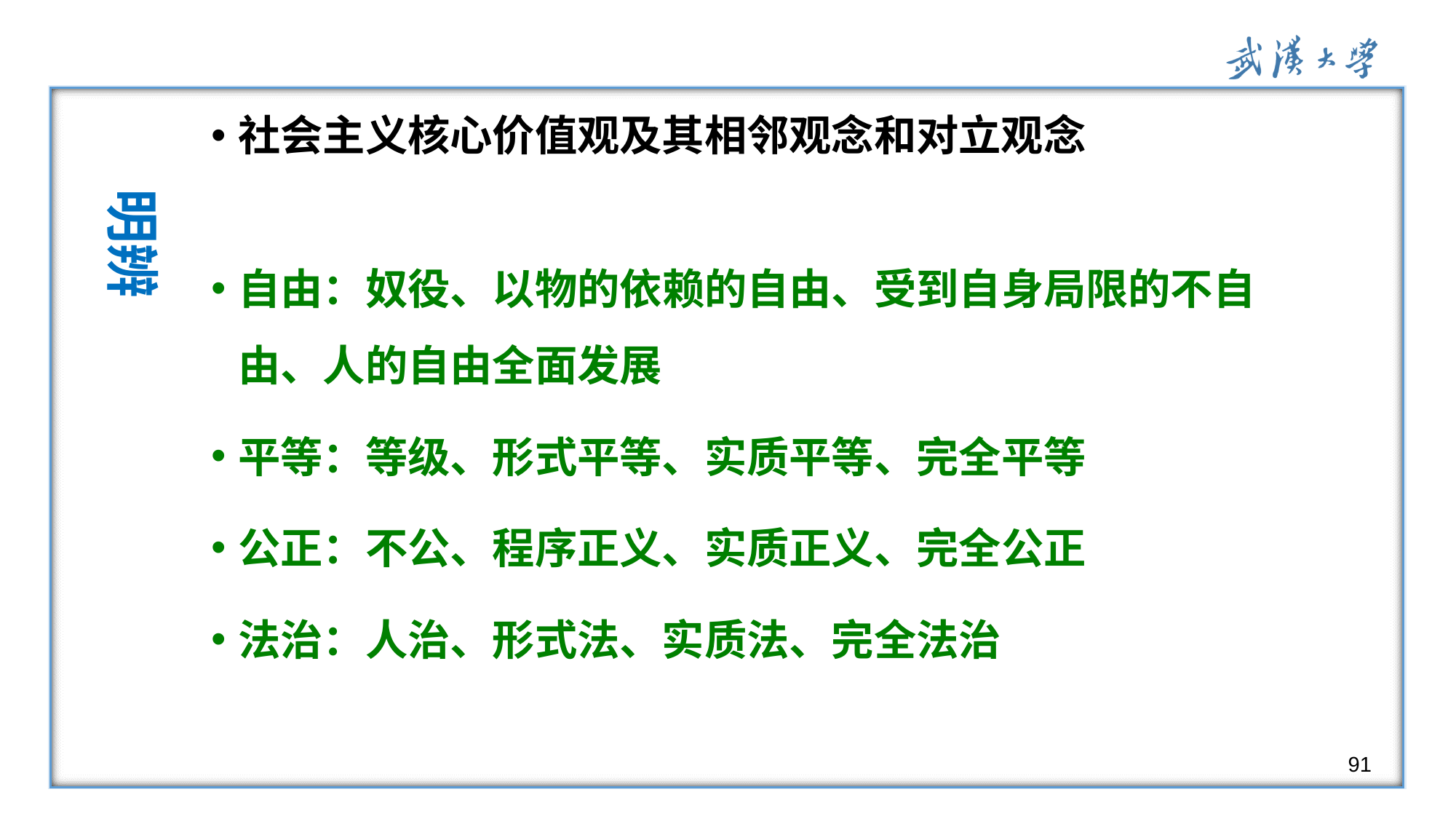

社会主义核心价值观及其相邻观念和对立观念

自由：奴役、以物的依赖的自由、受到自身局限的不自由、人的自由全面发展
平等：等级、形式平等、实质平等、完全平等
公正：不公、程序正义、实质正义、完全公正
法治：人治、形式法、实质法、完全法治
明辨
91